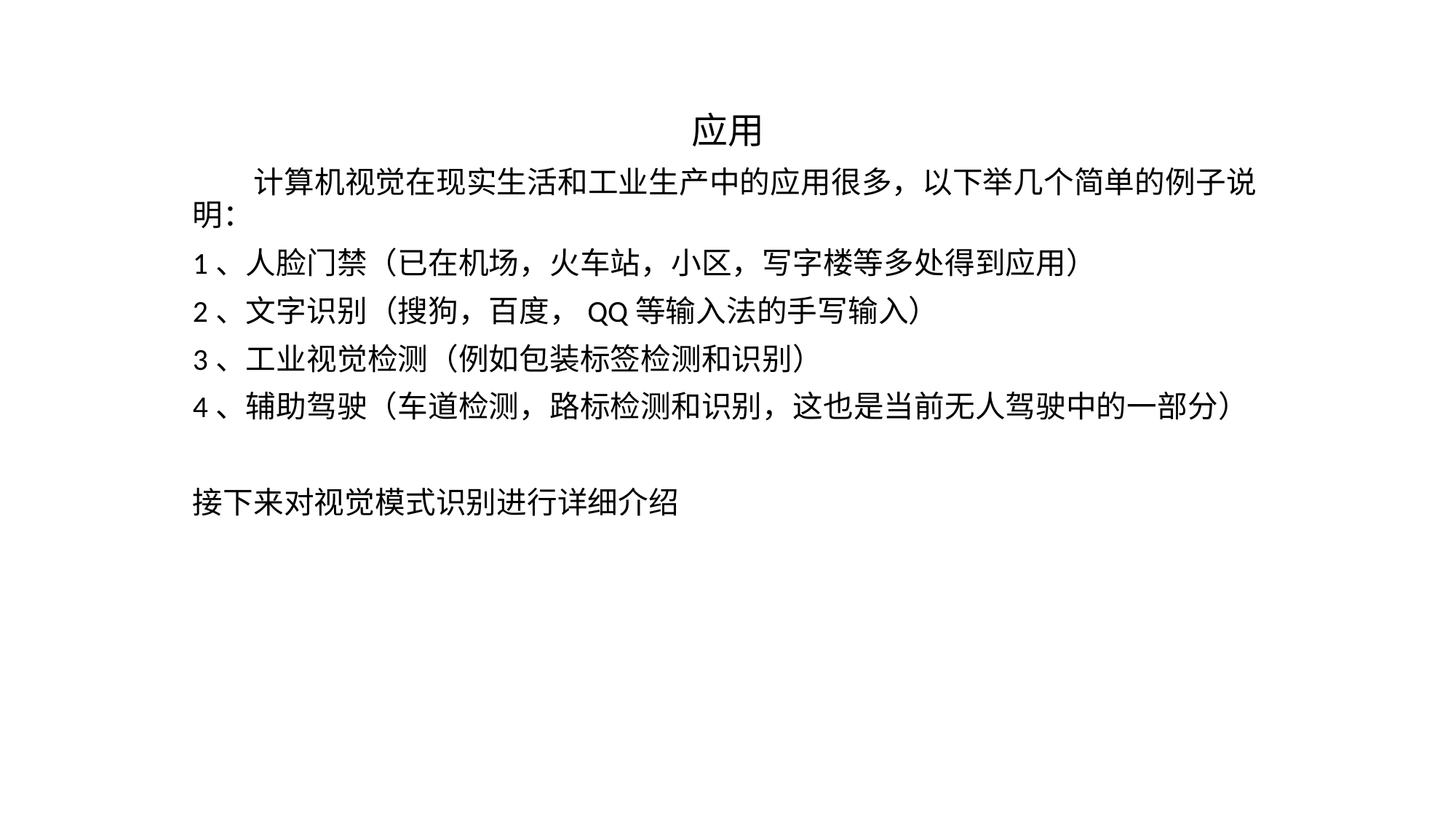

应用
        计算机视觉在现实生活和工业生产中的应用很多，以下举几个简单的例子说明：
1、人脸门禁（已在机场，火车站，小区，写字楼等多处得到应用）
2、文字识别（搜狗，百度，QQ等输入法的手写输入）
3、工业视觉检测（例如包装标签检测和识别）
4、辅助驾驶（车道检测，路标检测和识别，这也是当前无人驾驶中的一部分）

接下来对视觉模式识别进行详细介绍